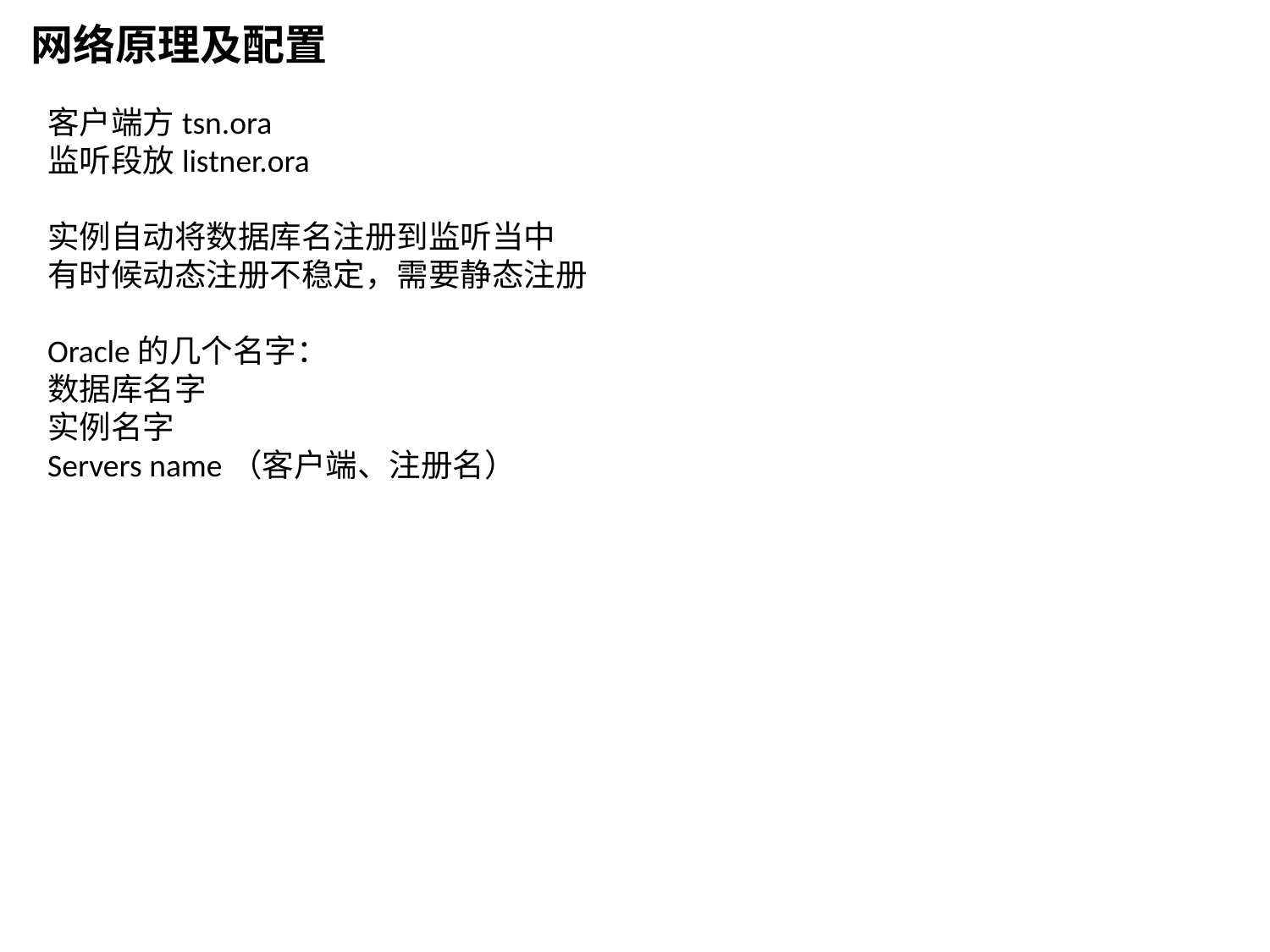

网络原理及配置
客户端方tsn.ora
监听段放listner.ora

实例自动将数据库名注册到监听当中
有时候动态注册不稳定，需要静态注册

Oracle的几个名字：
数据库名字
实例名字
Servers name（客户端、注册名）